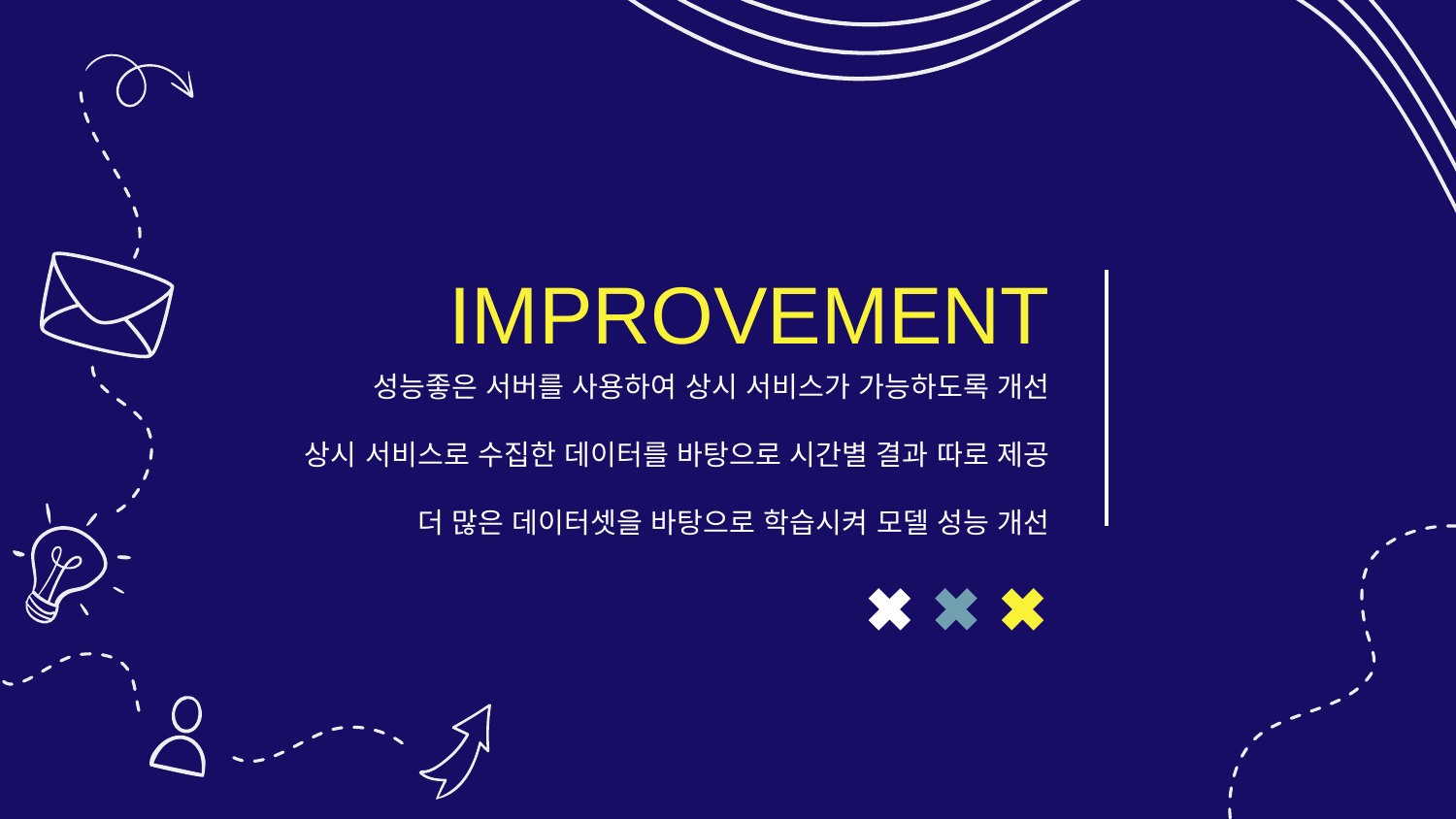

# IMPROVEMENT
성능좋은 서버를 사용하여 상시 서비스가 가능하도록 개선

상시 서비스로 수집한 데이터를 바탕으로 시간별 결과 따로 제공

더 많은 데이터셋을 바탕으로 학습시켜 모델 성능 개선